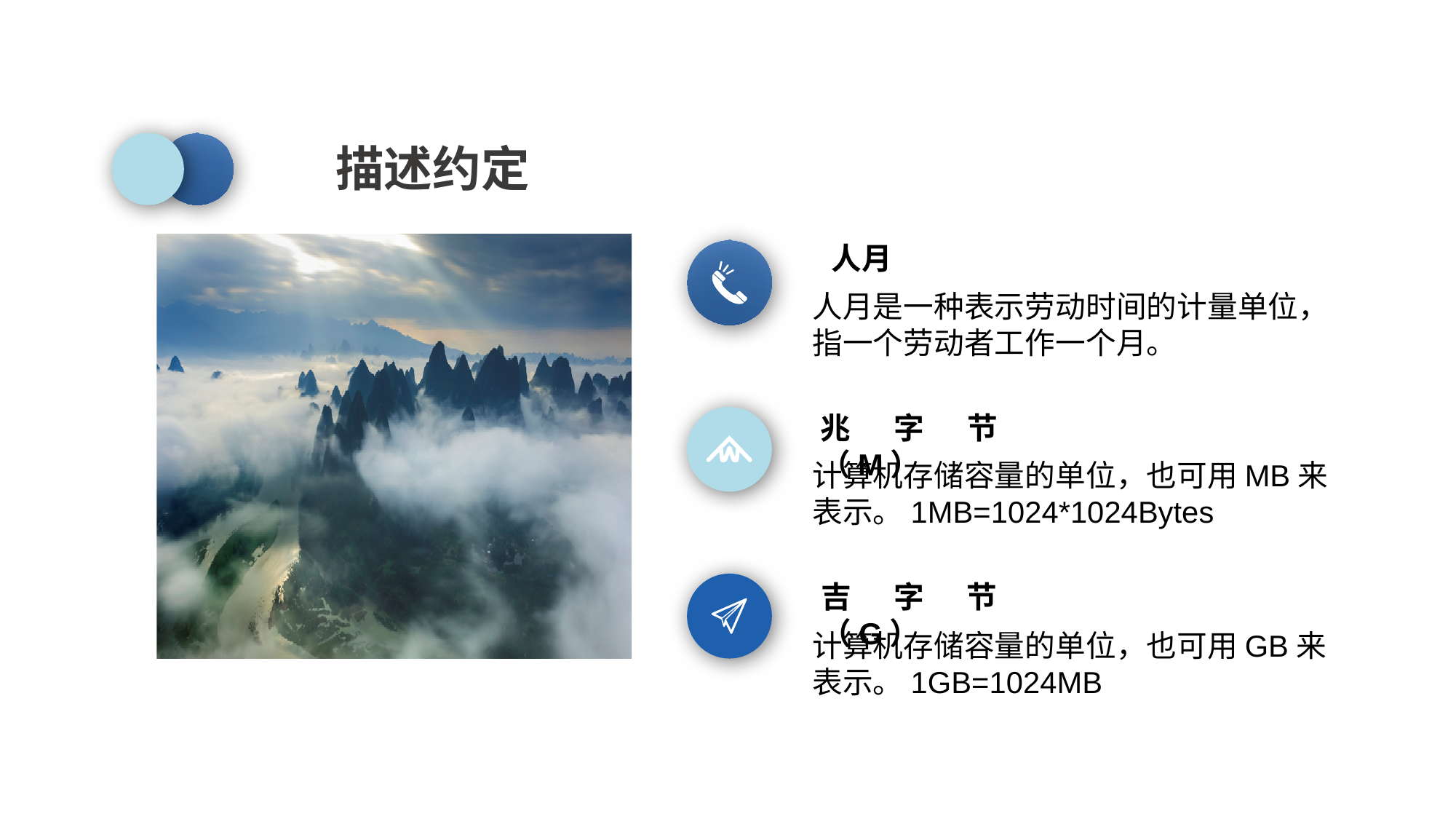

描述约定
人月
人月是一种表示劳动时间的计量单位，指一个劳动者工作一个月。

兆字节（M）
计算机存储容量的单位，也可用MB来表示。1MB=1024*1024Bytes

吉字节（G）
计算机存储容量的单位，也可用GB来表示。1GB=1024MB